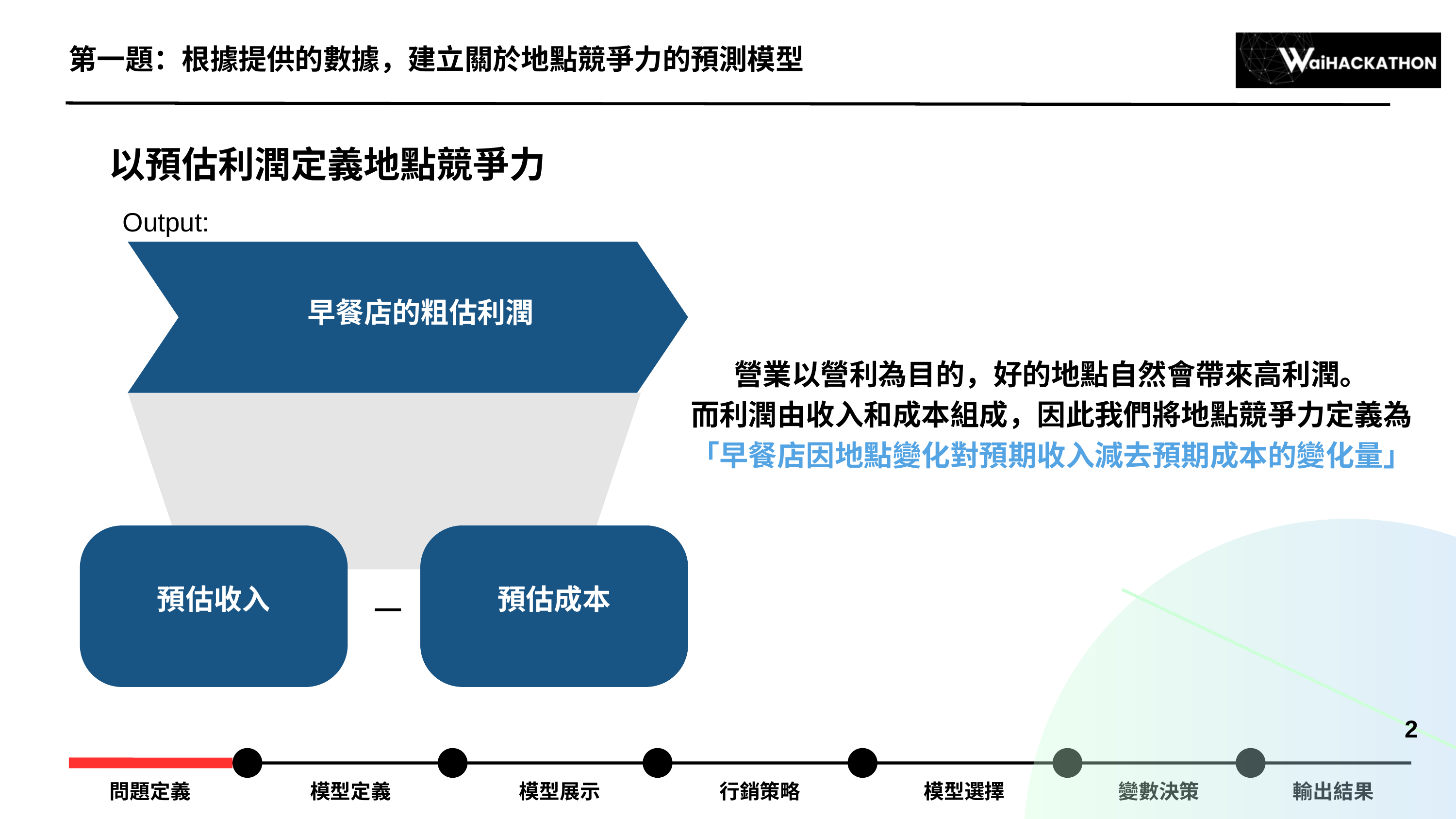

第一題：根據提供的數據，建立關於地點競爭力的預測模型

以預估利潤定義地點競爭力
Output:

早餐店的粗估利潤
營業以營利為目的，好的地點自然會帶來高利潤。
而利潤由收入和成本組成，因此我們將地點競爭力定義為
「早餐店因地點變化對預期收入減去預期成本的變化量」

預估成本

預估收入
ㄧ

2

問題定義
模型定義
模型展示
行銷策略
模型選擇
變數決策
輸出結果